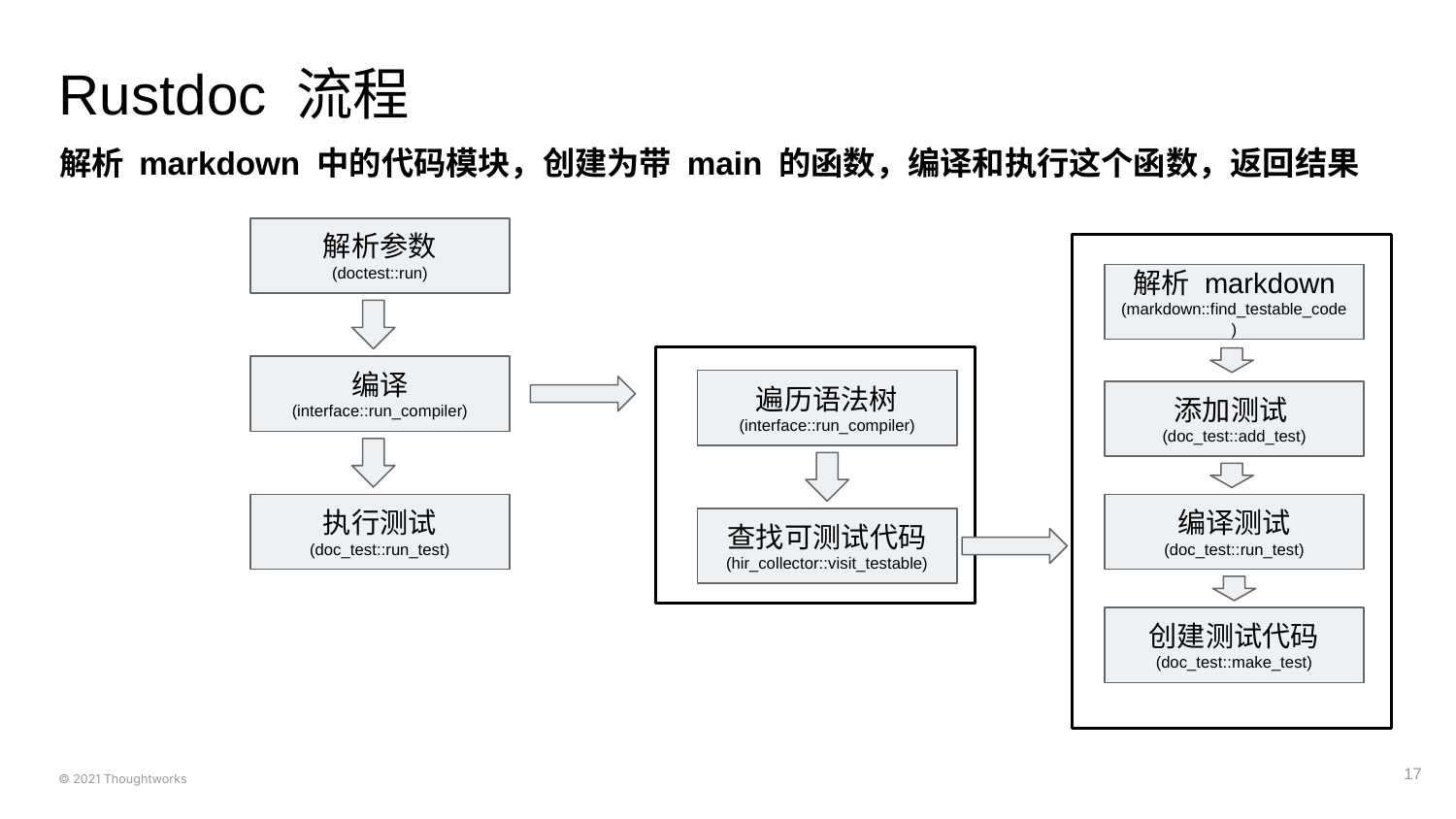

# Rustdoc 流程
解析 markdown 中的代码模块，创建为带 main 的函数，编译和执行这个函数，返回结果
解析参数
(doctest::run)

解析 markdown (markdown::find_testable_code)

编译
(interface::run_compiler)
遍历语法树
(interface::run_compiler)

添加测试(doc_test::add_test)

执行测试 (doc_test::run_test)
编译测试 (doc_test::run_test)
查找可测试代码
(hir_collector::visit_testable)

创建测试代码 (doc_test::make_test)
17